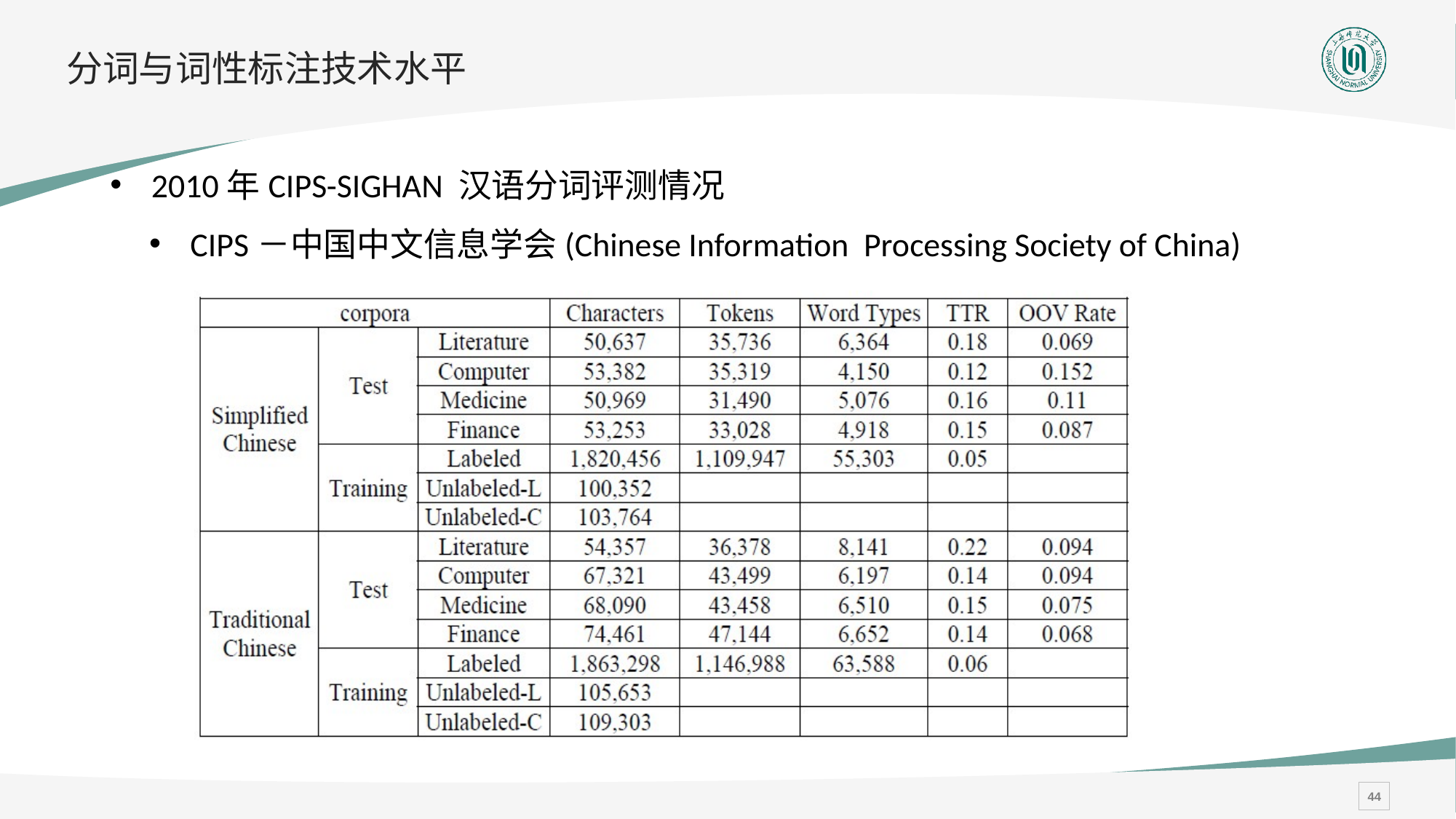

# 分词与词性标注技术水平
2010年CIPS-SIGHAN 汉语分词评测情况
CIPS－中国中文信息学会(Chinese Information  Processing Society of China)